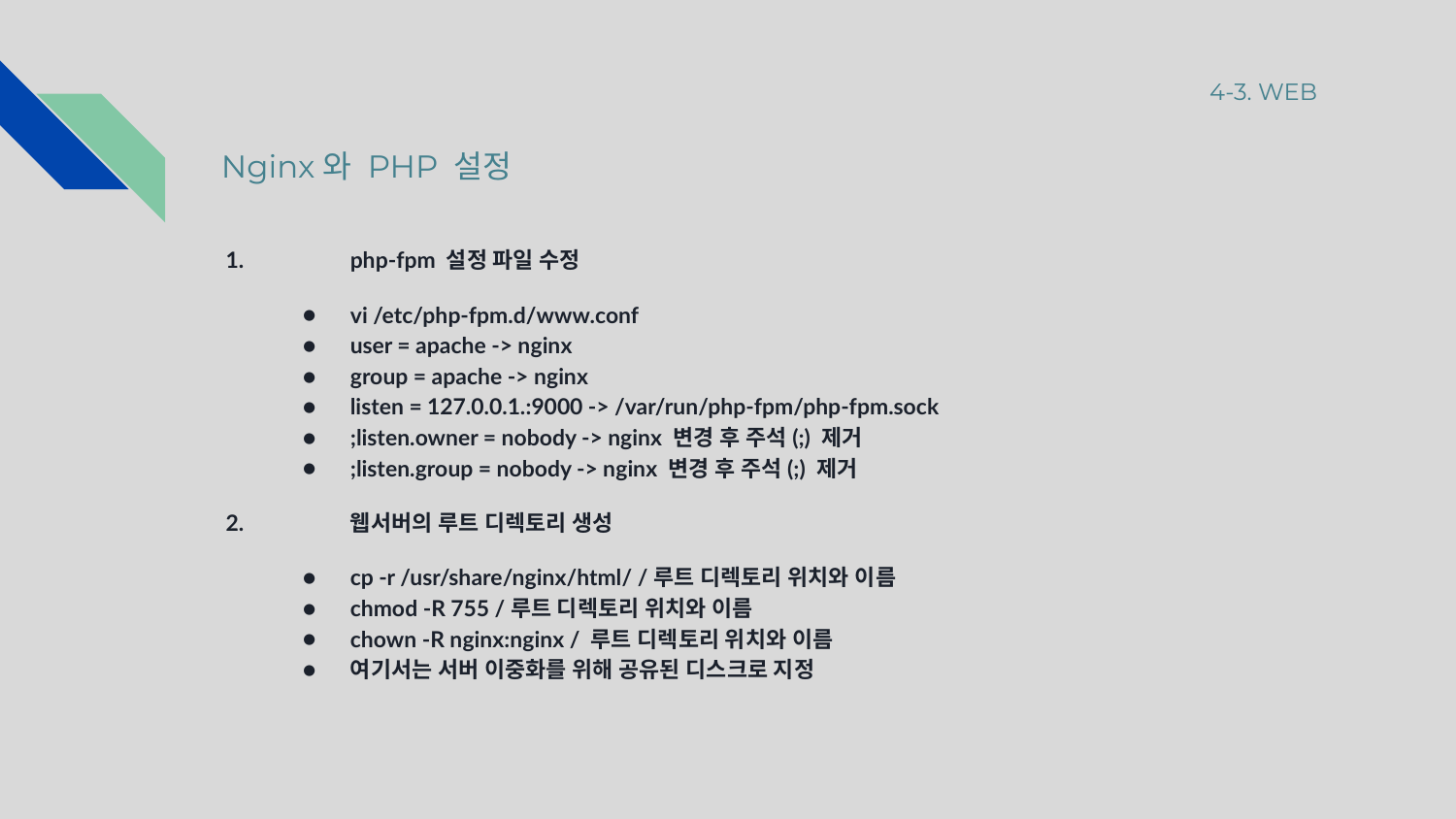

4-3. WEB

# Nginx와 PHP 설정
    1.	php-fpm 설정 파일 수정
vi /etc/php-fpm.d/www.conf
user = apache -> nginx
group = apache -> nginx
listen = 127.0.0.1.:9000 -> /var/run/php-fpm/php-fpm.sock
;listen.owner = nobody -> nginx 변경 후 주석(;) 제거
;listen.group = nobody -> nginx 변경 후 주석(;) 제거
    2.	웹서버의 루트 디렉토리 생성
cp -r /usr/share/nginx/html/ /루트 디렉토리 위치와 이름
chmod -R 755 /루트 디렉토리 위치와 이름
chown -R nginx:nginx / 루트 디렉토리 위치와 이름
여기서는 서버 이중화를 위해 공유된 디스크로 지정